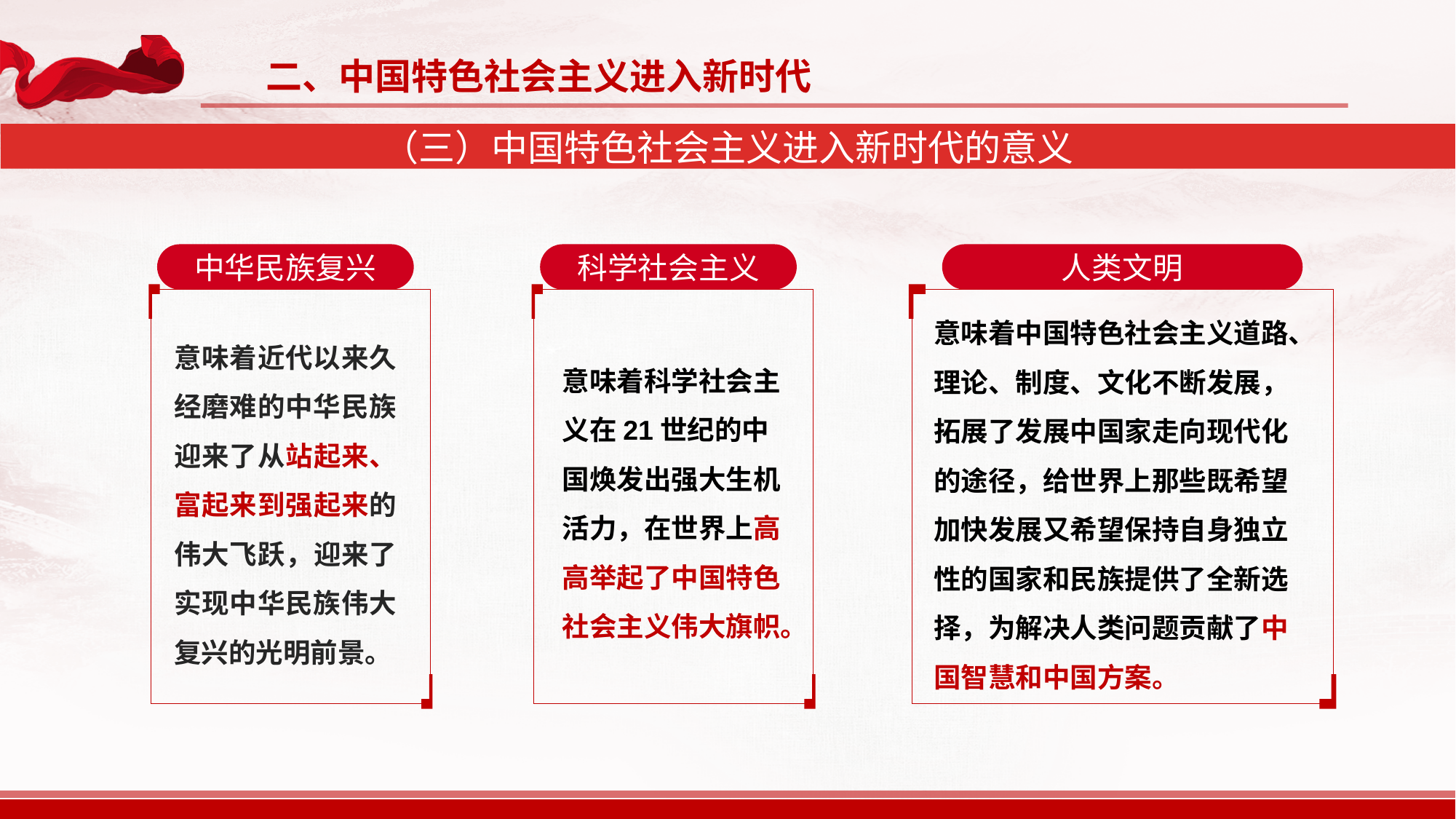

二、中国特色社会主义进入新时代
（三）中国特色社会主义进入新时代的意义
中华民族复兴
科学社会主义
人类文明

意味着中国特色社会主义道路、理论、制度、文化不断发展，拓展了发展中国家走向现代化的途径，给世界上那些既希望加快发展又希望保持自身独立性的国家和民族提供了全新选择，为解决人类问题贡献了中国智慧和中国方案。
意味着近代以来久经磨难的中华民族迎来了从站起来、富起来到强起来的伟大飞跃，迎来了实现中华民族伟大复兴的光明前景。
意味着科学社会主义在21世纪的中国焕发出强大生机活力，在世界上高高举起了中国特色社会主义伟大旗帜。